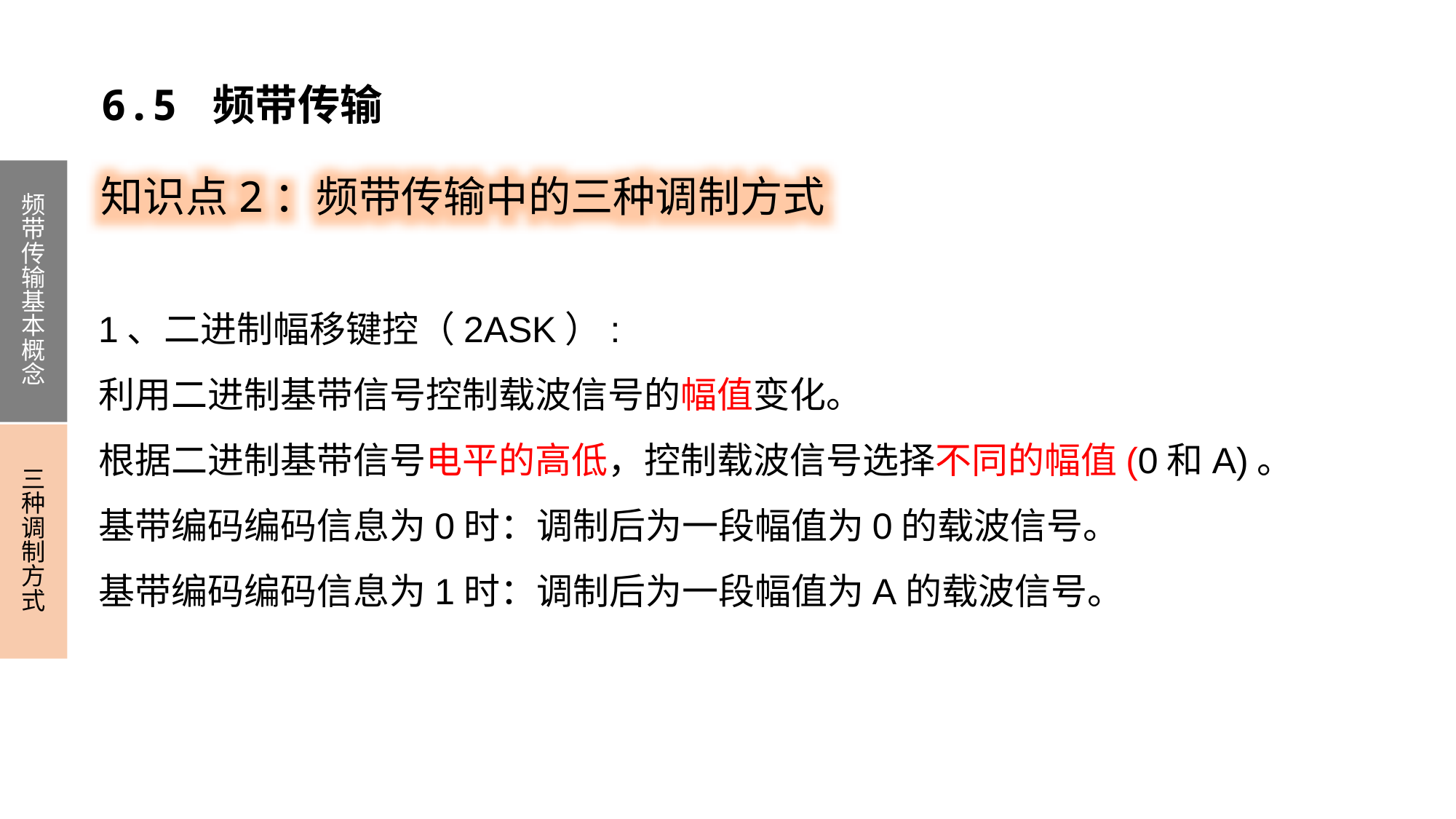

6.5 频带传输
知识点2：频带传输中的三种调制方式
频带传输基本概念
三种调制方式
1、二进制幅移键控（2ASK）:
利用二进制基带信号控制载波信号的幅值变化。
根据二进制基带信号电平的高低，控制载波信号选择不同的幅值(0和A)。
基带编码编码信息为0时：调制后为一段幅值为0的载波信号。
基带编码编码信息为1时：调制后为一段幅值为A的载波信号。